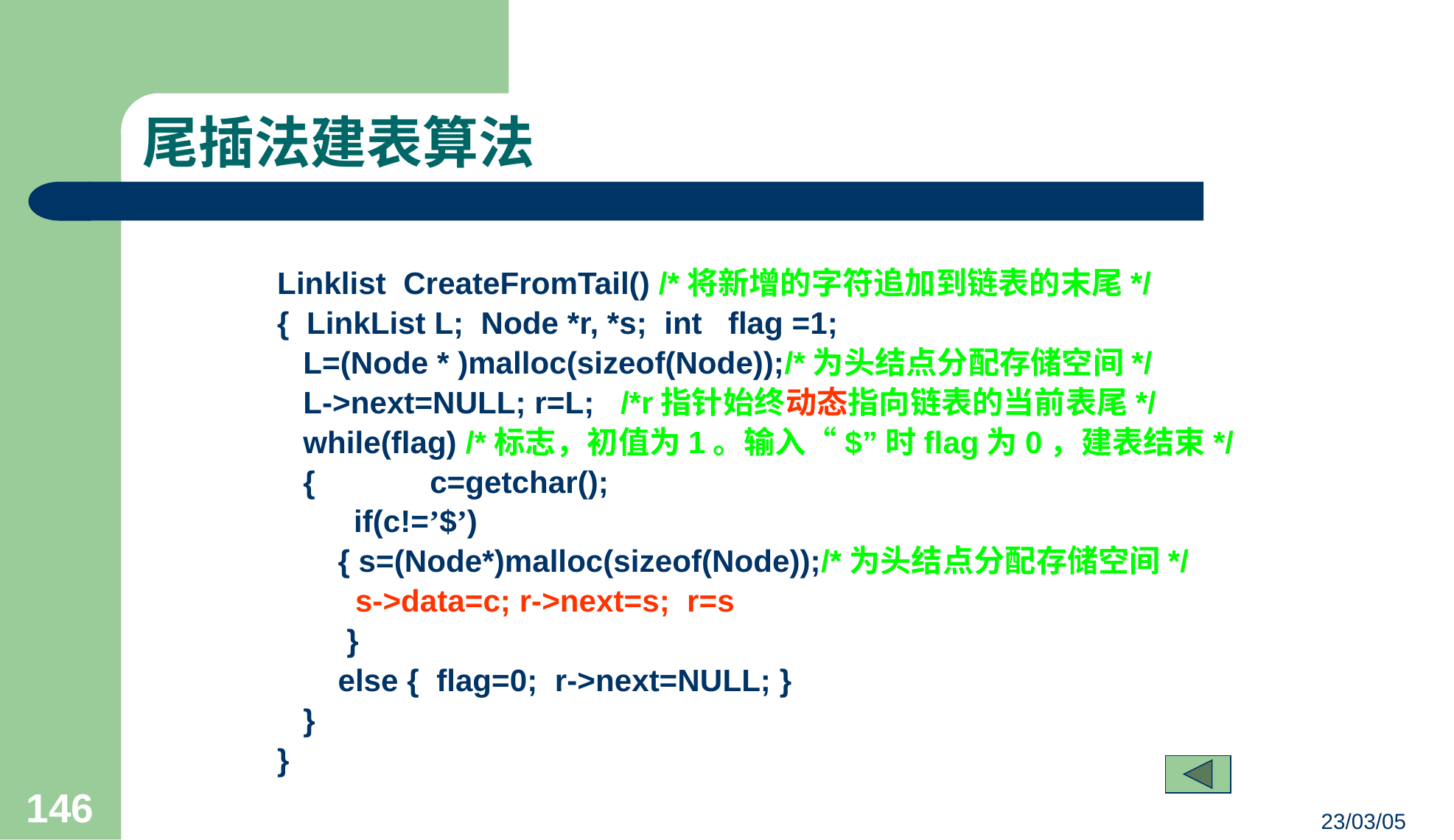

# 尾插法建表算法
Linklist  CreateFromTail() /*将新增的字符追加到链表的末尾*/
{  LinkList L;  Node *r, *s;  int   flag =1;
   L=(Node * )malloc(sizeof(Node));/*为头结点分配存储空间*/
   L->next=NULL; r=L;   /*r指针始终动态指向链表的当前表尾*/
   while(flag) /*标志，初值为1。输入“$”时flag为0，建表结束*/
   { 	c=getchar();
	    if(c!=’$’)
       { s=(Node*)malloc(sizeof(Node));/*为头结点分配存储空间*/
         s->data=c; r->next=s;  r=s
        }
       else {  flag=0;  r->next=NULL; }
   }
}

146
23/03/05